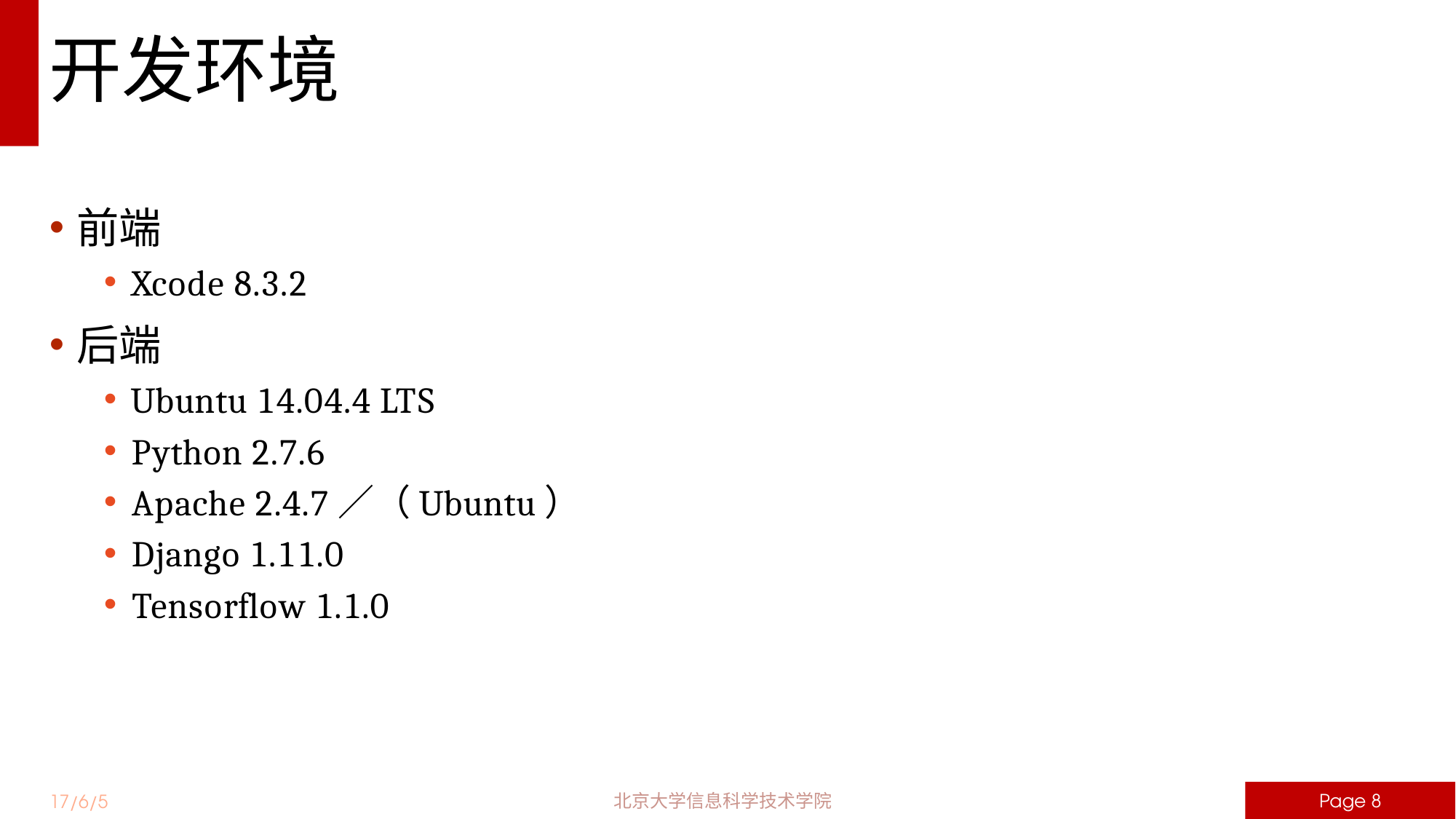

# 开发环境
前端
Xcode 8.3.2
后端
Ubuntu 14.04.4 LTS
Python 2.7.6
Apache 2.4.7／（Ubuntu）
Django 1.11.0
Tensorflow 1.1.0

Page 8
北京大学信息科学技术学院
17/6/5